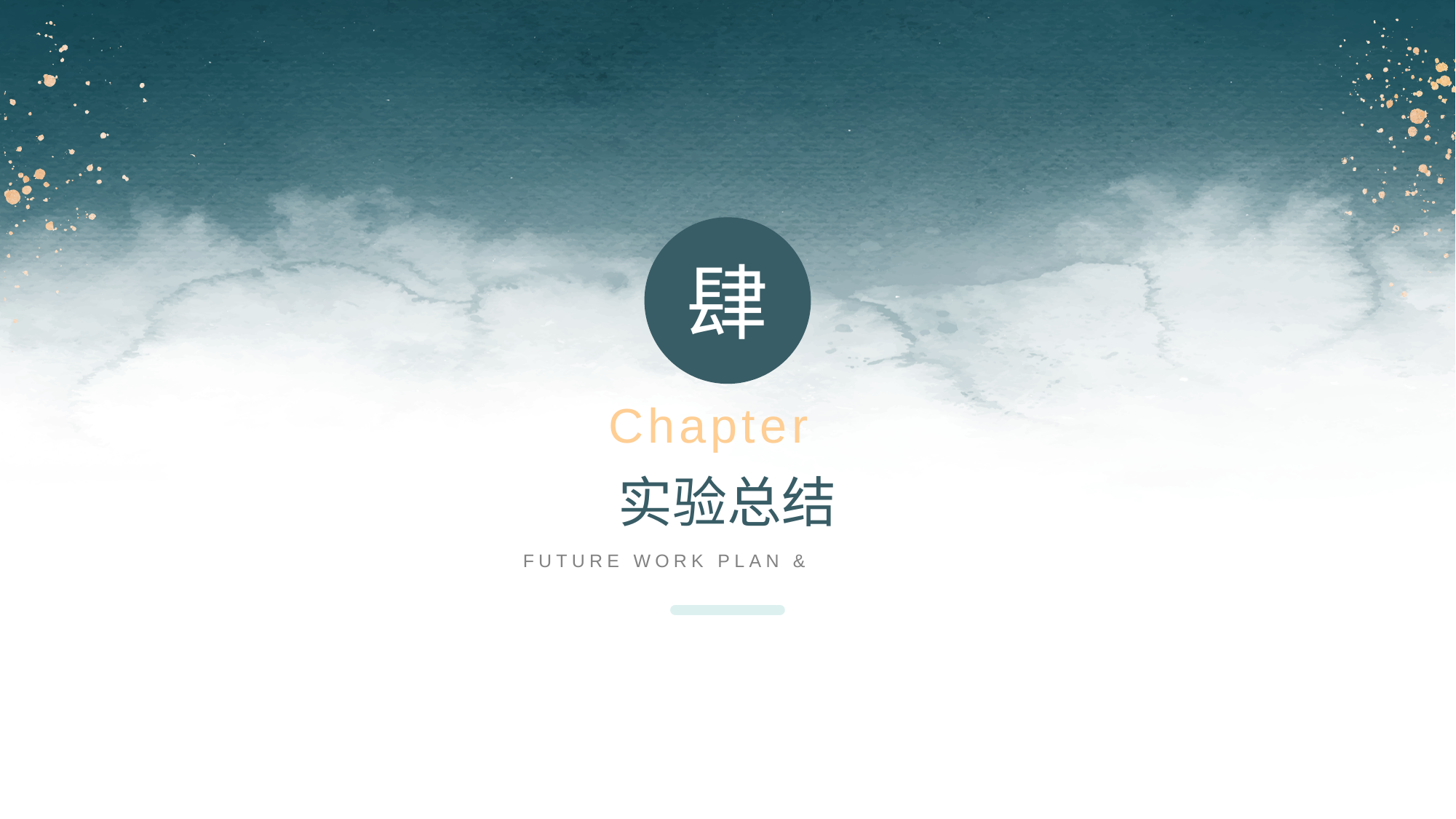

肆
Chapter
实验总结
FUTURE WORK PLAN & PROJECT